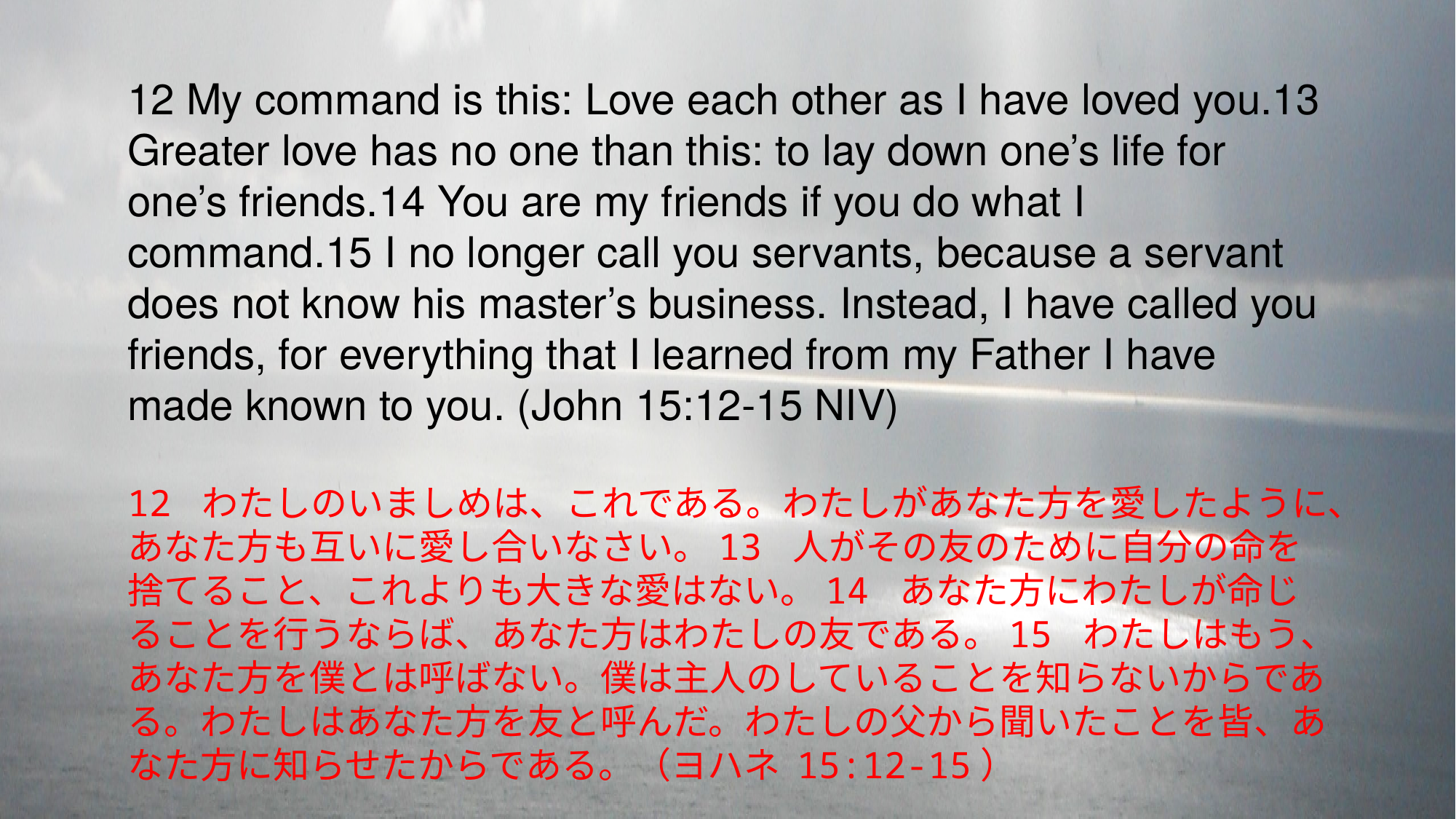

12 My command is this: Love each other as I have loved you.13 Greater love has no one than this: to lay down one’s life for one’s friends.14 You are my friends if you do what I command.15 I no longer call you servants, because a servant does not know his master’s business. Instead, I have called you friends, for everything that I learned from my Father I have made known to you. (John 15:12-15 NIV)

12 わたしのいましめは、これである。わたしがあなた方を愛したように、あなた方も互いに愛し合いなさい。13 人がその友のために自分の命を捨てること、これよりも大きな愛はない。14 あなた方にわたしが命じることを行うならば、あなた方はわたしの友である。15 わたしはもう、あなた方を僕とは呼ばない。僕は主人のしていることを知らないからである。わたしはあなた方を友と呼んだ。わたしの父から聞いたことを皆、あなた方に知らせたからである。（ヨハネ 15:12-15）